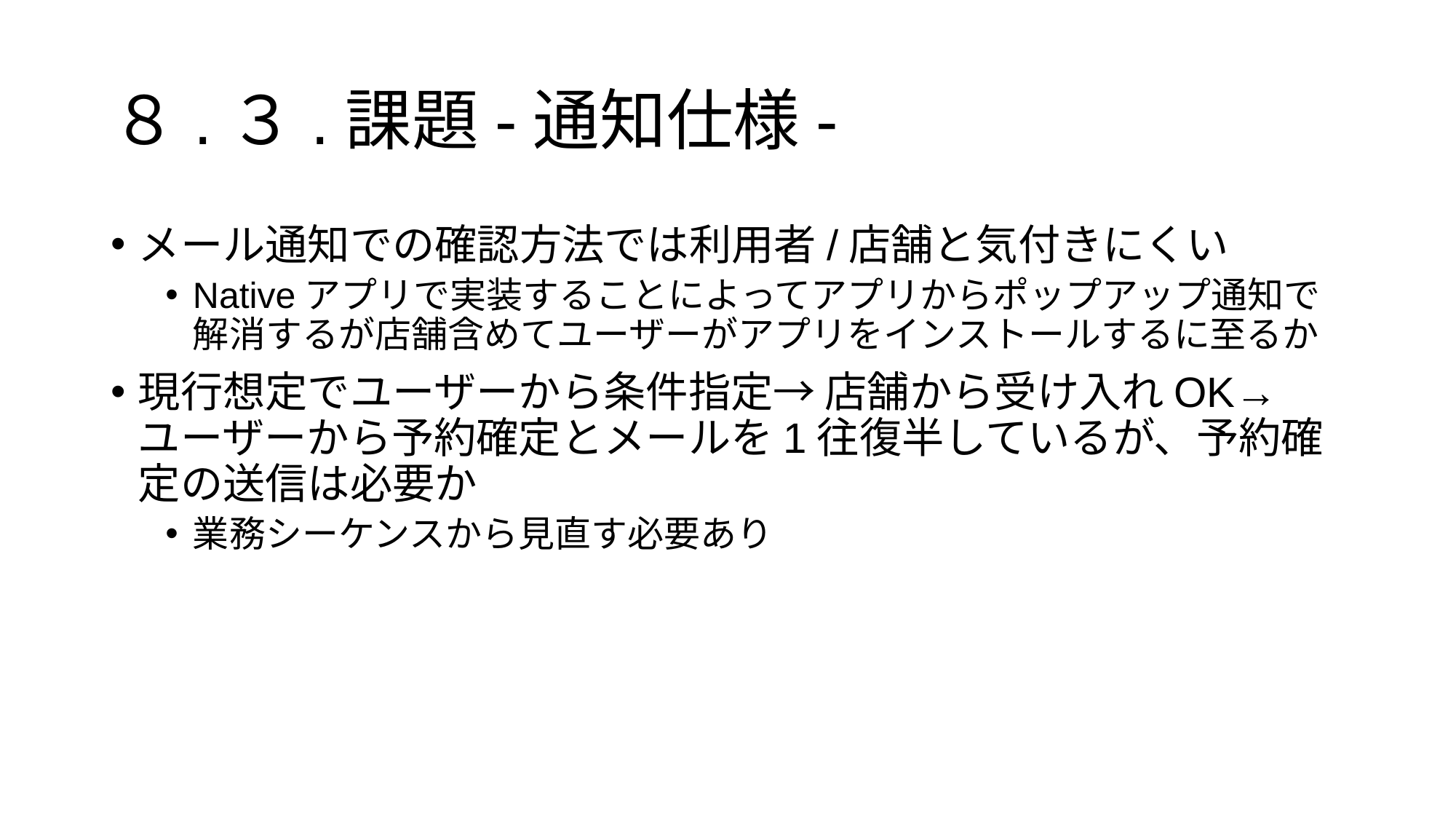

# ８.３.課題-通知仕様-
メール通知での確認方法では利用者/店舗と気付きにくい
Nativeアプリで実装することによってアプリからポップアップ通知で解消するが店舗含めてユーザーがアプリをインストールするに至るか
現行想定でユーザーから条件指定→ 店舗から受け入れOK→ユーザーから予約確定とメールを1往復半しているが、予約確定の送信は必要か
業務シーケンスから見直す必要あり